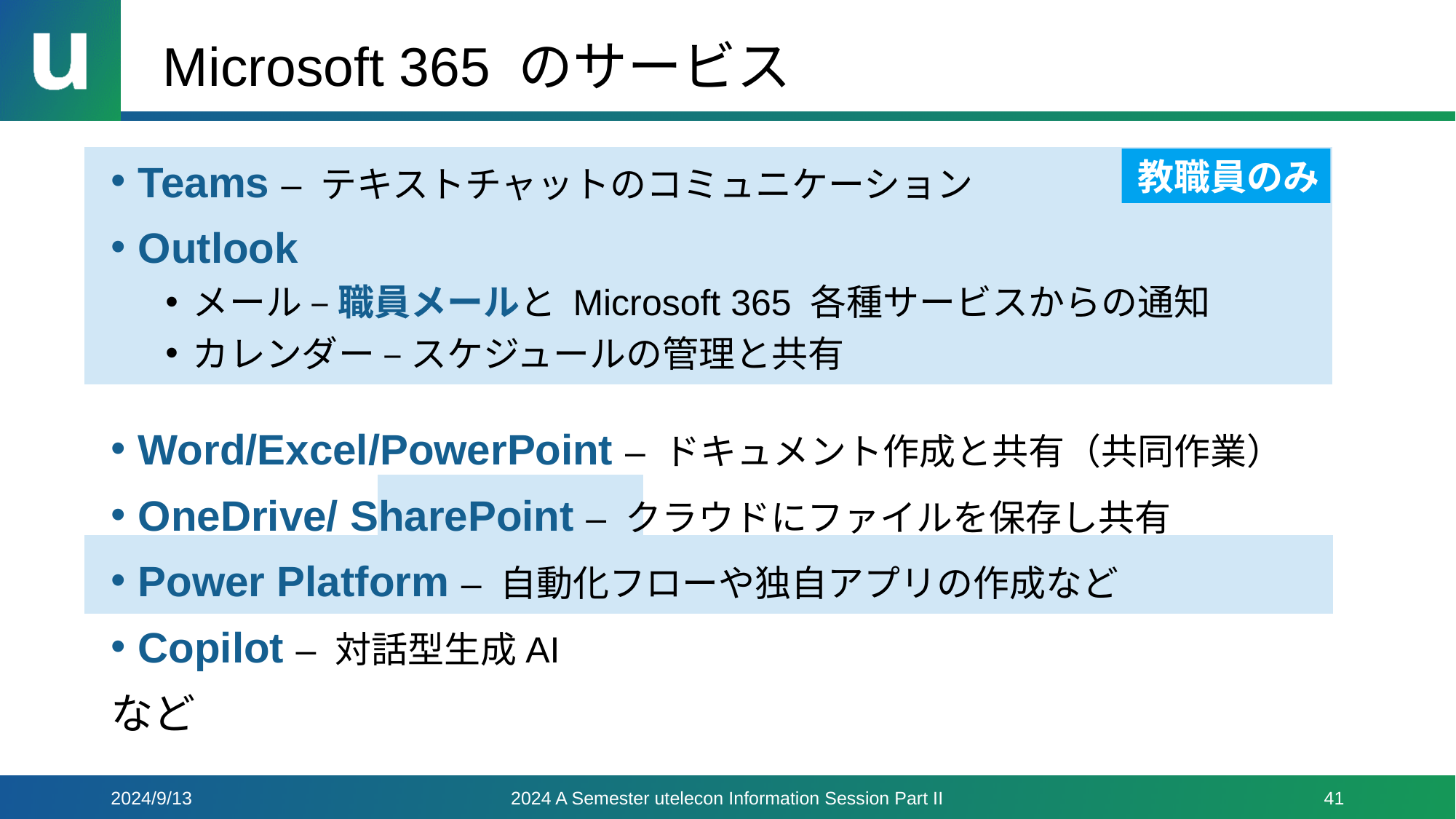

# Microsoft 365 のサービス
教職員のみ

Teams – テキストチャットのコミュニケーション
Outlook
メール – 職員メールと Microsoft 365 各種サービスからの通知
カレンダー – スケジュールの管理と共有

Word/Excel/PowerPoint – ドキュメント作成と共有（共同作業）
OneDrive/ SharePoint – クラウドにファイルを保存し共有
Power Platform – 自動化フローや独自アプリの作成など
Copilot – 対話型生成AI
など

2024/9/13
2024 A Semester utelecon Information Session Part II
41